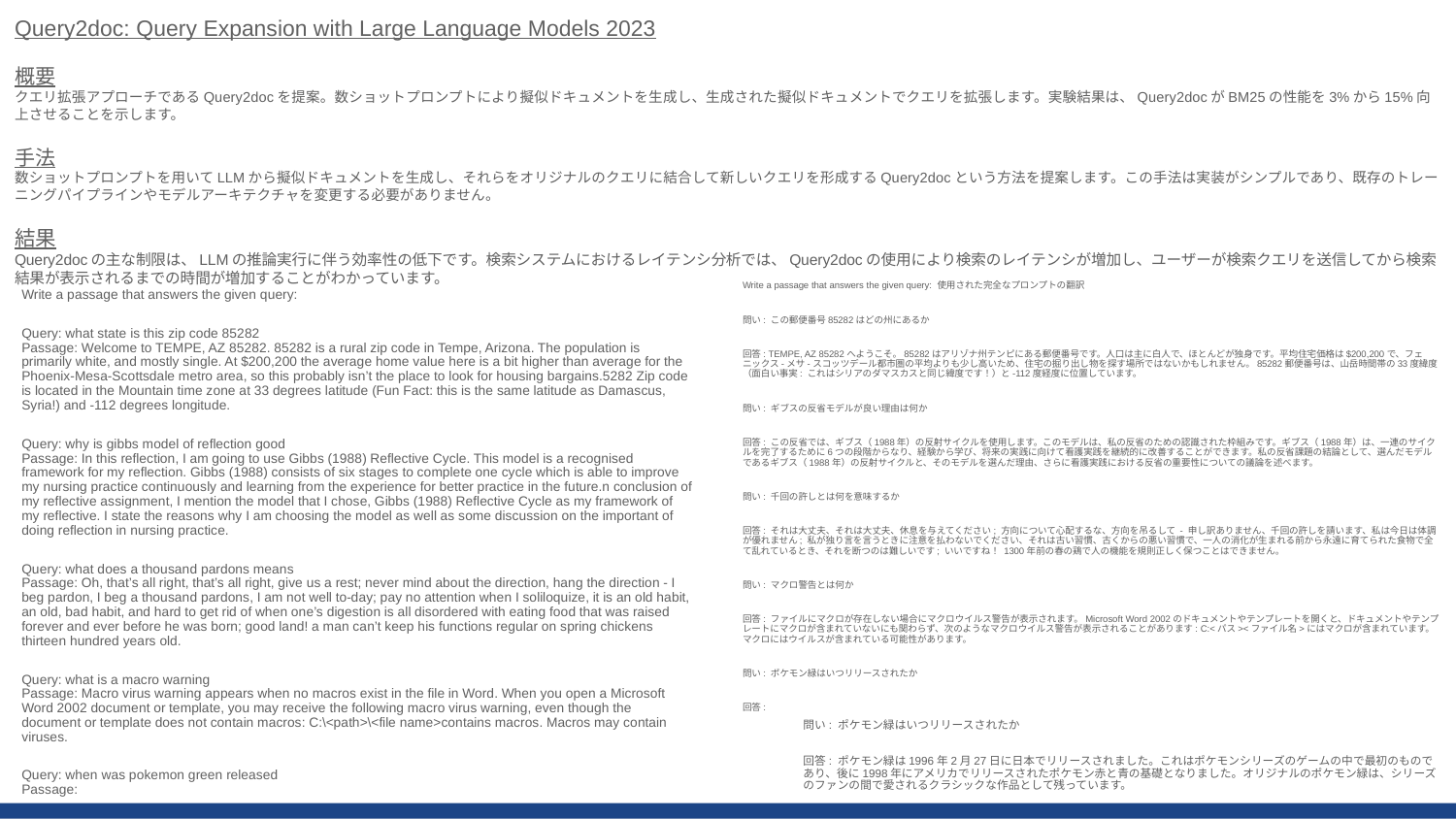

Query2doc: Query Expansion with Large Language Models 2023
概要
クエリ拡張アプローチであるQuery2docを提案。数ショットプロンプトにより擬似ドキュメントを生成し、生成された擬似ドキュメントでクエリを拡張します。実験結果は、Query2docがBM25の性能を3%から15%向上させることを示します。
手法
数ショットプロンプトを用いてLLMから擬似ドキュメントを生成し、それらをオリジナルのクエリに結合して新しいクエリを形成するQuery2docという方法を提案します。この手法は実装がシンプルであり、既存のトレーニングパイプラインやモデルアーキテクチャを変更する必要がありません。
結果
Query2docの主な制限は、LLMの推論実行に伴う効率性の低下です。検索システムにおけるレイテンシ分析では、Query2docの使用により検索のレイテンシが増加し、ユーザーが検索クエリを送信してから検索結果が表示されるまでの時間が増加することがわかっています。

Write a passage that answers the given query: 使用された完全なプロンプトの翻訳
問い: この郵便番号85282はどの州にあるか
回答: TEMPE, AZ 85282へようこそ。85282はアリゾナ州テンピにある郵便番号です。人口は主に白人で、ほとんどが独身です。平均住宅価格は$200,200で、フェニックス-メサ-スコッツデール都市圏の平均よりも少し高いため、住宅の掘り出し物を探す場所ではないかもしれません。85282郵便番号は、山岳時間帯の33度緯度（面白い事実: これはシリアのダマスカスと同じ緯度です！）と-112度経度に位置しています。
問い: ギブスの反省モデルが良い理由は何か
回答: この反省では、ギブス（1988年）の反射サイクルを使用します。このモデルは、私の反省のための認識された枠組みです。ギブス（1988年）は、一連のサイクルを完了するために6つの段階からなり、経験から学び、将来の実践に向けて看護実践を継続的に改善することができます。私の反省課題の結論として、選んだモデルであるギブス（1988年）の反射サイクルと、そのモデルを選んだ理由、さらに看護実践における反省の重要性についての議論を述べます。
問い: 千回の許しとは何を意味するか
回答: それは大丈夫、それは大丈夫、休息を与えてください; 方向について心配するな、方向を吊るして - 申し訳ありません、千回の許しを請います、私は今日は体調が優れません; 私が独り言を言うときに注意を払わないでください、それは古い習慣、古くからの悪い習慣で、一人の消化が生まれる前から永遠に育てられた食物で全て乱れているとき、それを断つのは難しいです; いいですね！ 1300年前の春の鶏で人の機能を規則正しく保つことはできません。
問い: マクロ警告とは何か
回答: ファイルにマクロが存在しない場合にマクロウイルス警告が表示されます。Microsoft Word 2002のドキュメントやテンプレートを開くと、ドキュメントやテンプレートにマクロが含まれていないにも関わらず、次のようなマクロウイルス警告が表示されることがあります: C:<パス><ファイル名>にはマクロが含まれています。マクロにはウイルスが含まれている可能性があります。
問い: ポケモン緑はいつリリースされたか
回答:

Write a passage that answers the given query:
Query: what state is this zip code 85282
Passage: Welcome to TEMPE, AZ 85282. 85282 is a rural zip code in Tempe, Arizona. The population is primarily white, and mostly single. At $200,200 the average home value here is a bit higher than average for the Phoenix-Mesa-Scottsdale metro area, so this probably isn’t the place to look for housing bargains.5282 Zip code is located in the Mountain time zone at 33 degrees latitude (Fun Fact: this is the same latitude as Damascus, Syria!) and -112 degrees longitude.
Query: why is gibbs model of reflection good
Passage: In this reflection, I am going to use Gibbs (1988) Reflective Cycle. This model is a recognised framework for my reflection. Gibbs (1988) consists of six stages to complete one cycle which is able to improve my nursing practice continuously and learning from the experience for better practice in the future.n conclusion of my reflective assignment, I mention the model that I chose, Gibbs (1988) Reflective Cycle as my framework of my reflective. I state the reasons why I am choosing the model as well as some discussion on the important of doing reflection in nursing practice.
Query: what does a thousand pardons means
Passage: Oh, that’s all right, that’s all right, give us a rest; never mind about the direction, hang the direction - I beg pardon, I beg a thousand pardons, I am not well to-day; pay no attention when I soliloquize, it is an old habit, an old, bad habit, and hard to get rid of when one’s digestion is all disordered with eating food that was raised forever and ever before he was born; good land! a man can’t keep his functions regular on spring chickens thirteen hundred years old.
Query: what is a macro warning
Passage: Macro virus warning appears when no macros exist in the file in Word. When you open a Microsoft Word 2002 document or template, you may receive the following macro virus warning, even though the document or template does not contain macros: C:\<path>\<file name>contains macros. Macros may contain viruses.
Query: when was pokemon green released
Passage:

問い: ポケモン緑はいつリリースされたか
回答: ポケモン緑は1996年2月27日に日本でリリースされました。これはポケモンシリーズのゲームの中で最初のものであり、後に1998年にアメリカでリリースされたポケモン赤と青の基礎となりました。オリジナルのポケモン緑は、シリーズのファンの間で愛されるクラシックな作品として残っています。